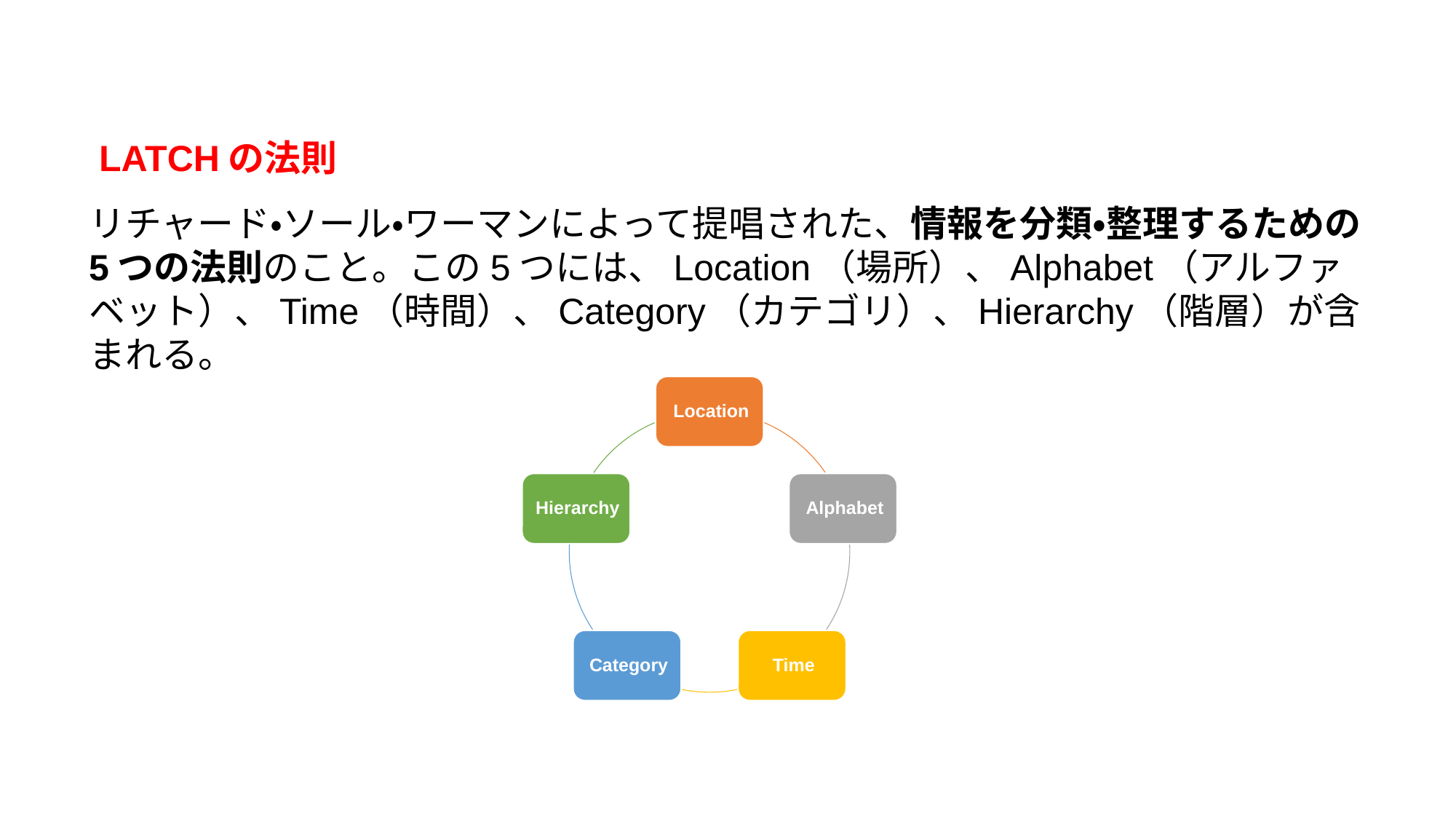

LATCHの法則

リチャード・ソール・ワーマンによって提唱された、情報を分類・整理するための5つの法則のこと。この5つには、Location（場所）、Alphabet（アルファベット）、Time（時間）、Category（カテゴリ）、Hierarchy（階層）が含まれる。
Location
Alphabet
Time
Category
Hierarchy